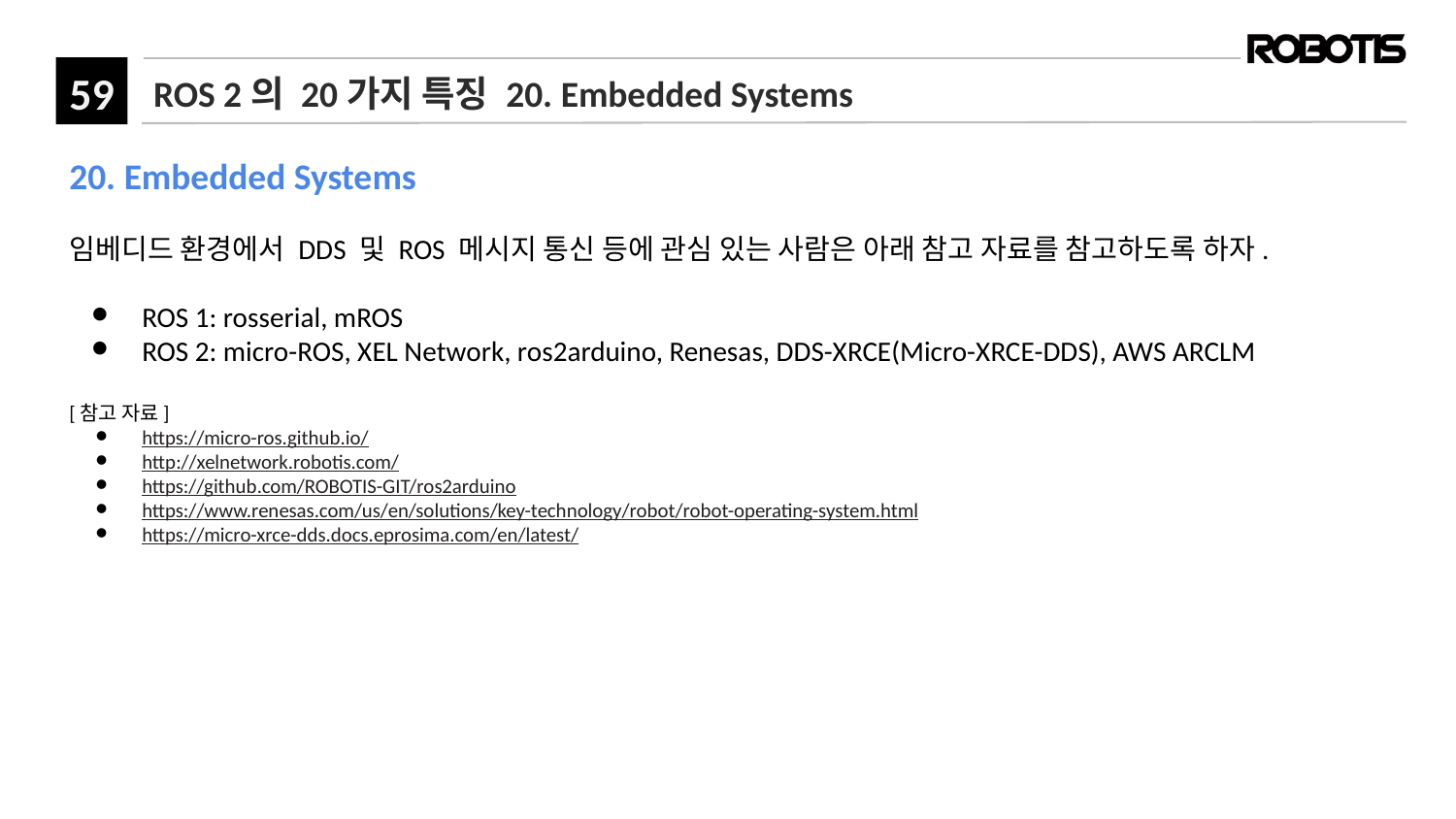

# ROS 2의 20가지 특징 20. Embedded Systems
20. Embedded Systems

임베디드 환경에서 DDS 및 ROS 메시지 통신 등에 관심 있는 사람은 아래 참고 자료를 참고하도록 하자.

ROS 1: rosserial, mROS
ROS 2: micro-ROS, XEL Network, ros2arduino, Renesas, DDS-XRCE(Micro-XRCE-DDS), AWS ARCLM

[참고 자료]
https://micro-ros.github.io/
http://xelnetwork.robotis.com/
https://github.com/ROBOTIS-GIT/ros2arduino
https://www.renesas.com/us/en/solutions/key-technology/robot/robot-operating-system.html
https://micro-xrce-dds.docs.eprosima.com/en/latest/